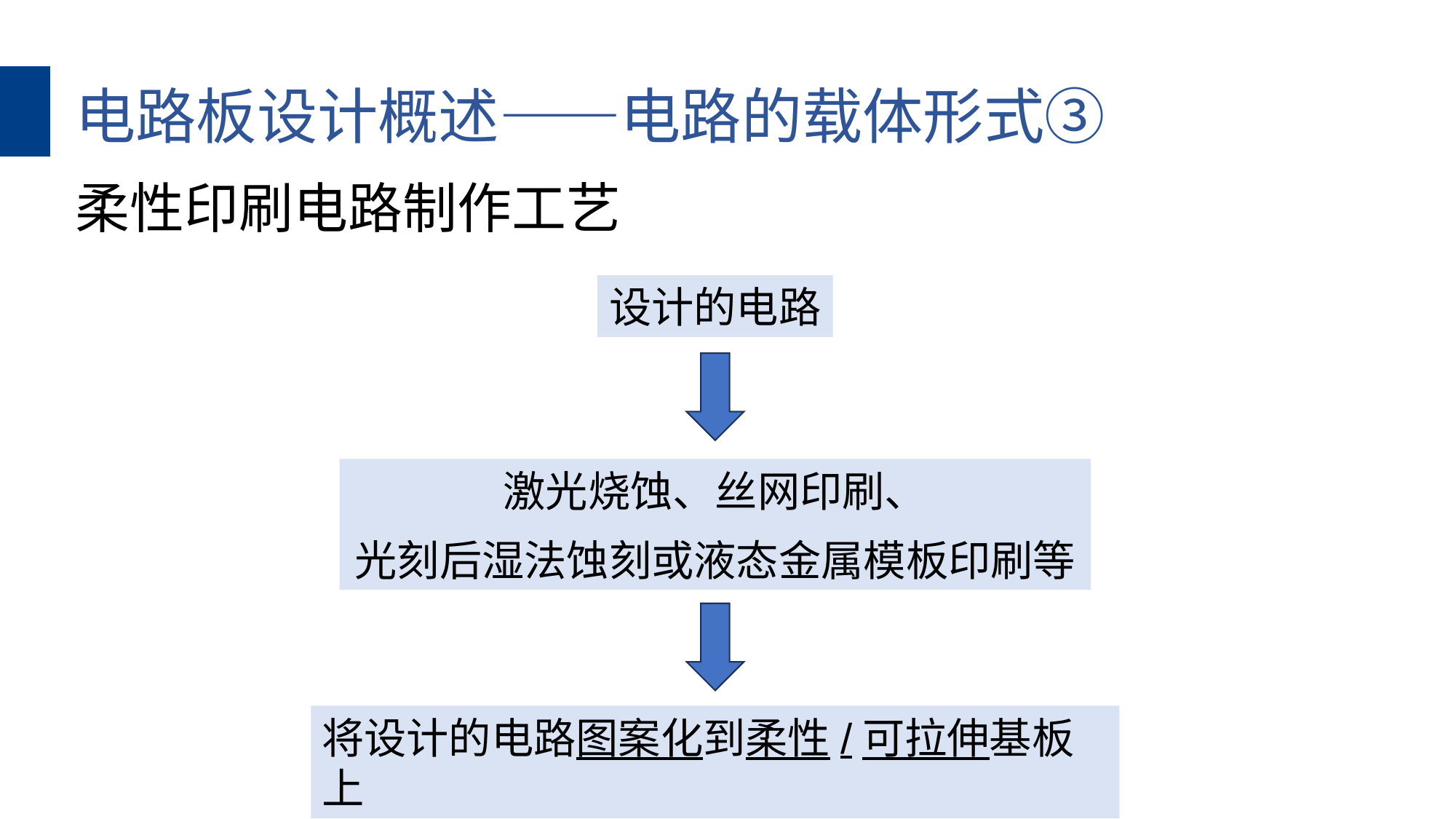

电路板设计概述——电路的载体形式③
柔性印刷电路制作工艺
设计的电路

激光烧蚀、丝网印刷、
光刻后湿法蚀刻或液态金属模板印刷等

将设计的电路图案化到柔性/可拉伸基板上